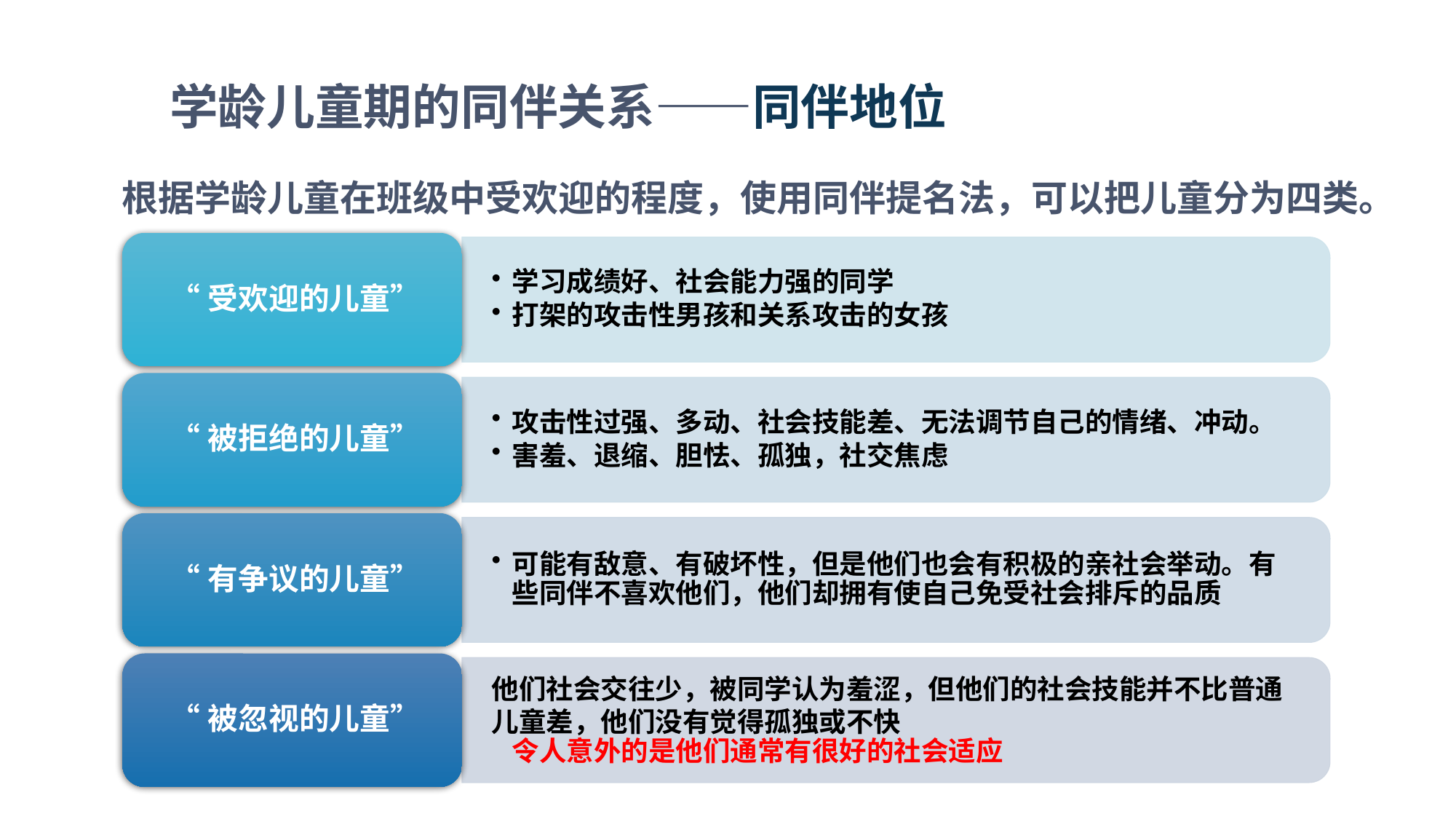

学龄儿童期的同伴关系——同伴地位
根据学龄儿童在班级中受欢迎的程度，使用同伴提名法，可以把儿童分为四类。
学习成绩好、社会能力强的同学
打架的攻击性男孩和关系攻击的女孩
“受欢迎的儿童”
攻击性过强、多动、社会技能差、无法调节自己的情绪、冲动。
害羞、退缩、胆怯、孤独，社交焦虑
“被拒绝的儿童”
可能有敌意、有破坏性，但是他们也会有积极的亲社会举动。有些同伴不喜欢他们，他们却拥有使自己免受社会排斥的品质
“有争议的儿童”

他们社会交往少，被同学认为羞涩，但他们的社会技能并不比普通儿童差，他们没有觉得孤独或不快
令人意外的是他们通常有很好的社会适应

“被忽视的儿童”